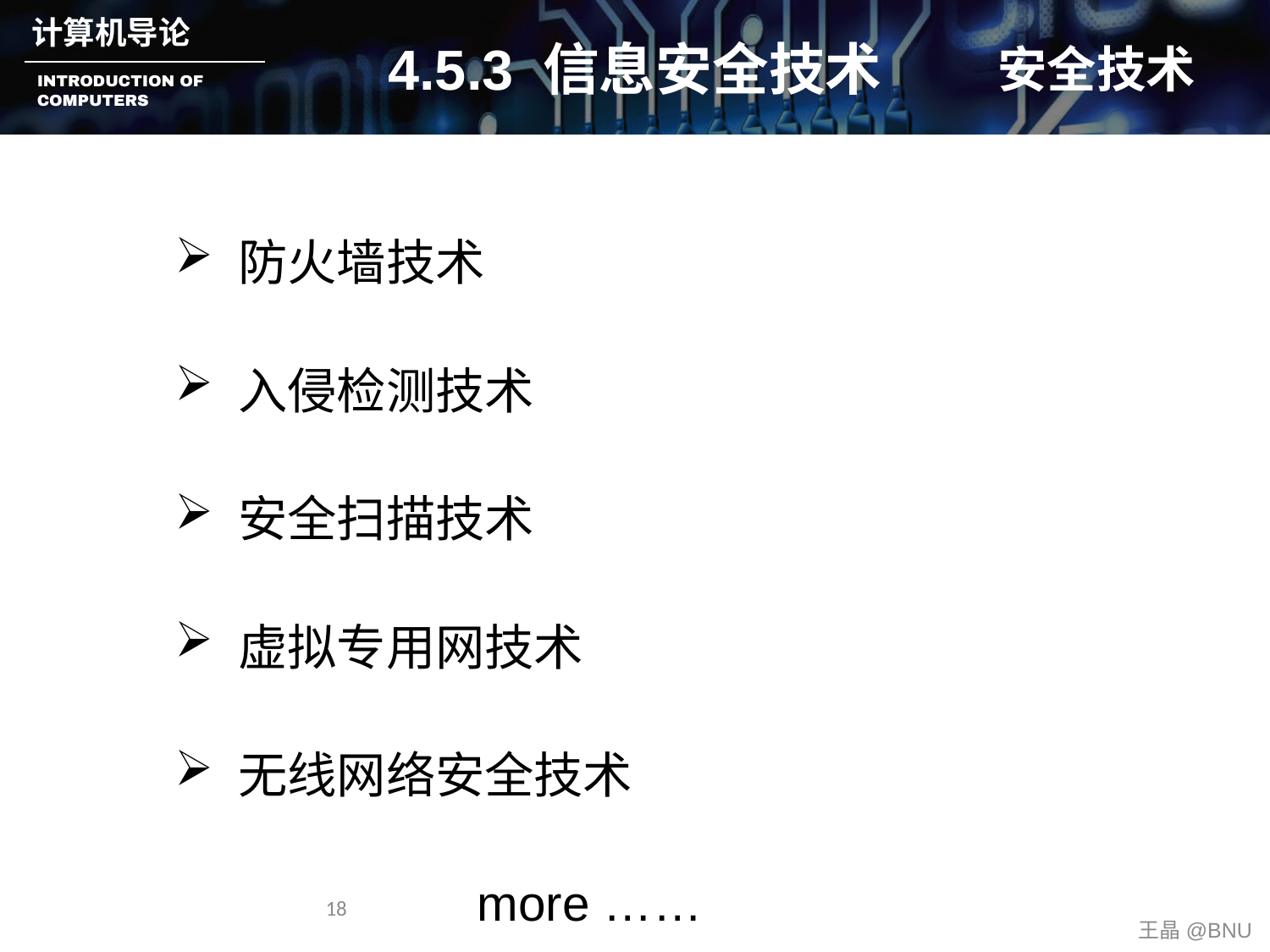

# 4.5.3 信息安全技术
安全技术
防火墙技术
入侵检测技术
安全扫描技术
虚拟专用网技术
无线网络安全技术
                      more ……

18
王晶@BNU